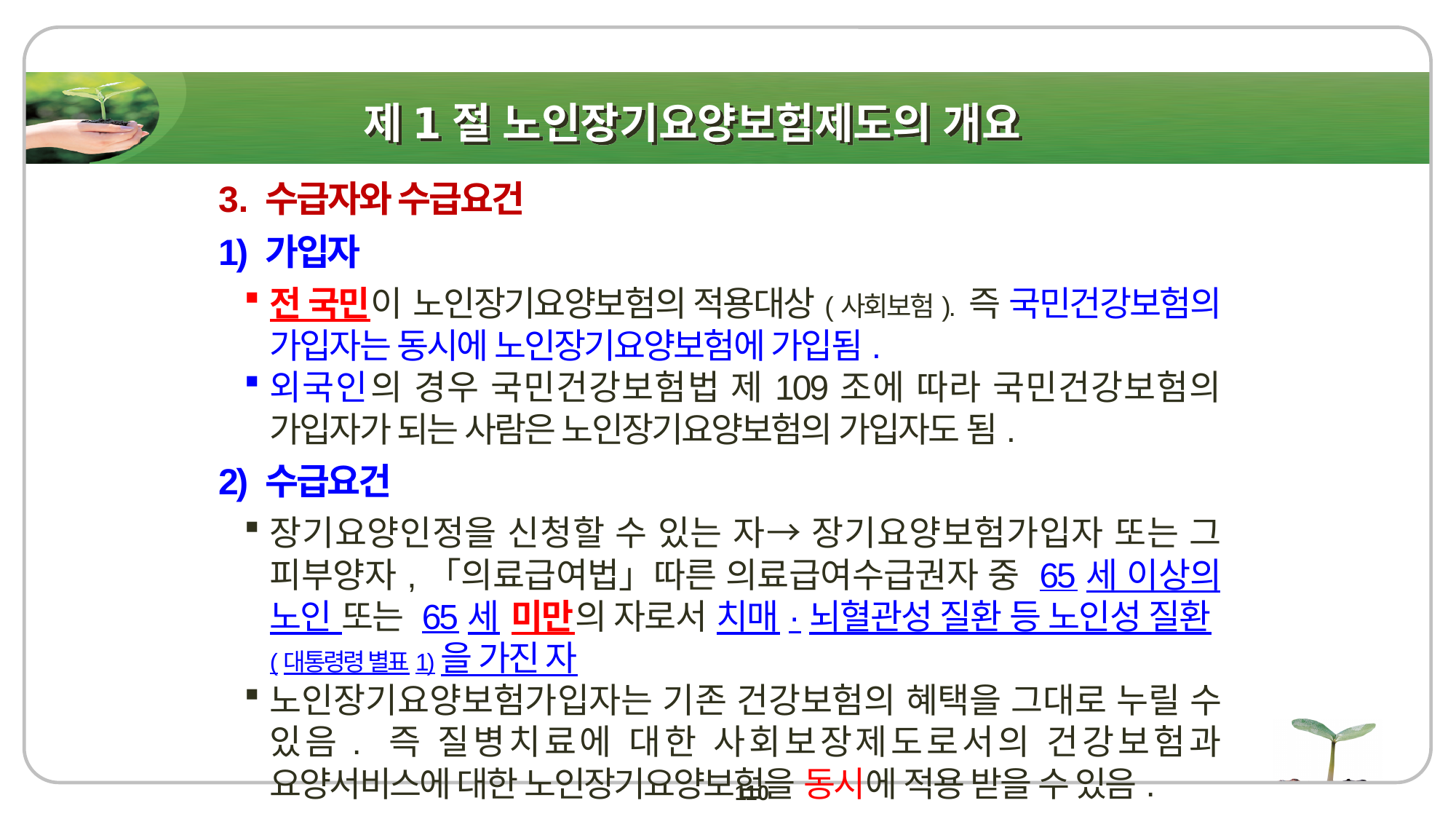

제1절 노인장기요양보험제도의 개요
3. 수급자와 수급요건
1) 가입자
전 국민이 노인장기요양보험의 적용대상(사회보험). 즉 국민건강보험의 가입자는 동시에 노인장기요양보험에 가입됨.
외국인의 경우 국민건강보험법 제109조에 따라 국민건강보험의 가입자가 되는 사람은 노인장기요양보험의 가입자도 됨.
2) 수급요건
장기요양인정을 신청할 수 있는 자→ 장기요양보험가입자 또는 그 피부양자,「의료급여법」따른 의료급여수급권자 중 65세 이상의 노인 또는 65세 미만의 자로서 치매·뇌혈관성 질환 등 노인성 질환(대통령령 별표1)을 가진 자
노인장기요양보험가입자는 기존 건강보험의 혜택을 그대로 누릴 수 있음. 즉 질병치료에 대한 사회보장제도로서의 건강보험과 요양서비스에 대한 노인장기요양보험을 동시에 적용 받을 수 있음.
110